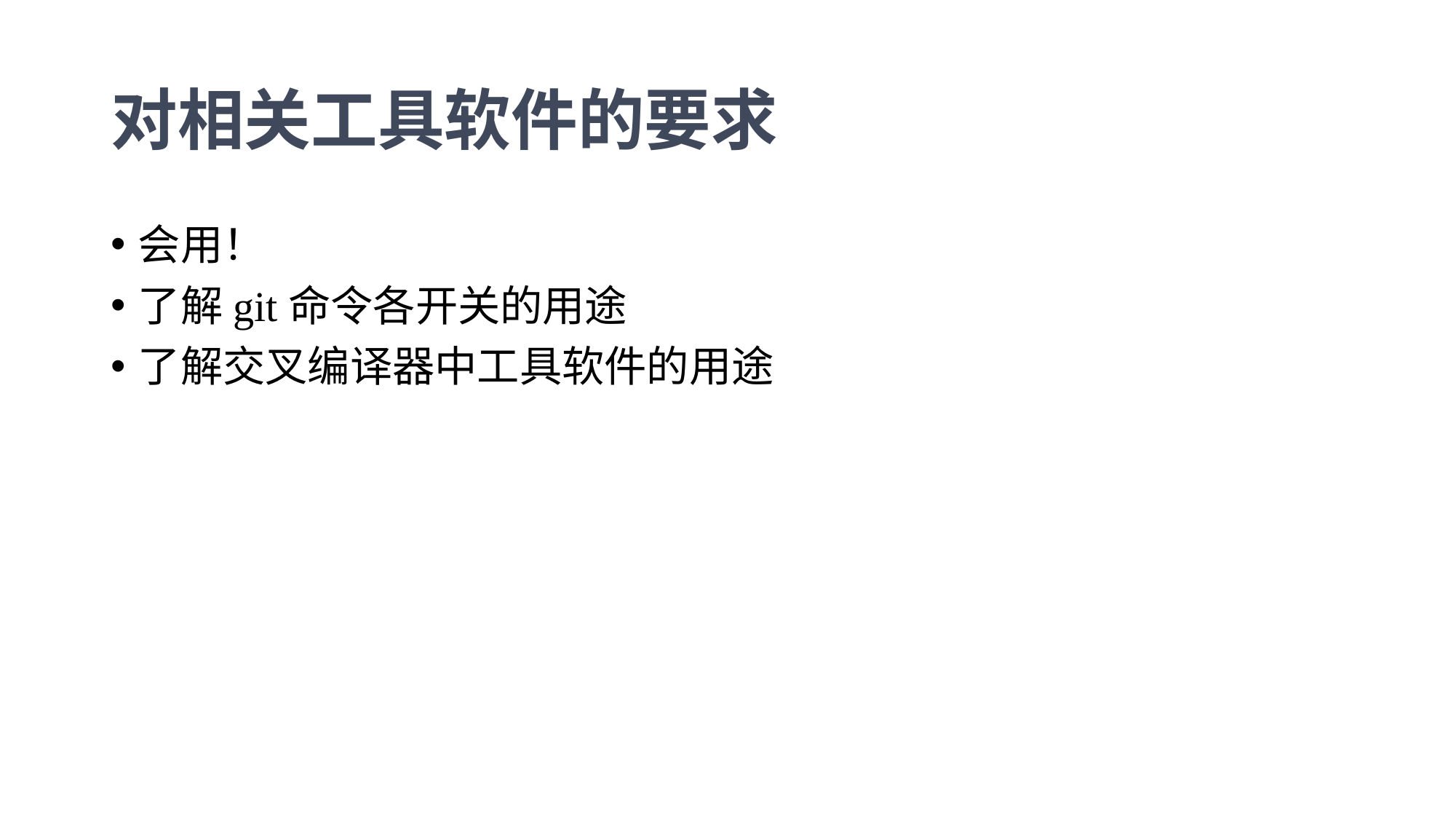

# 对相关工具软件的要求
会用！
了解git命令各开关的用途
了解交叉编译器中工具软件的用途